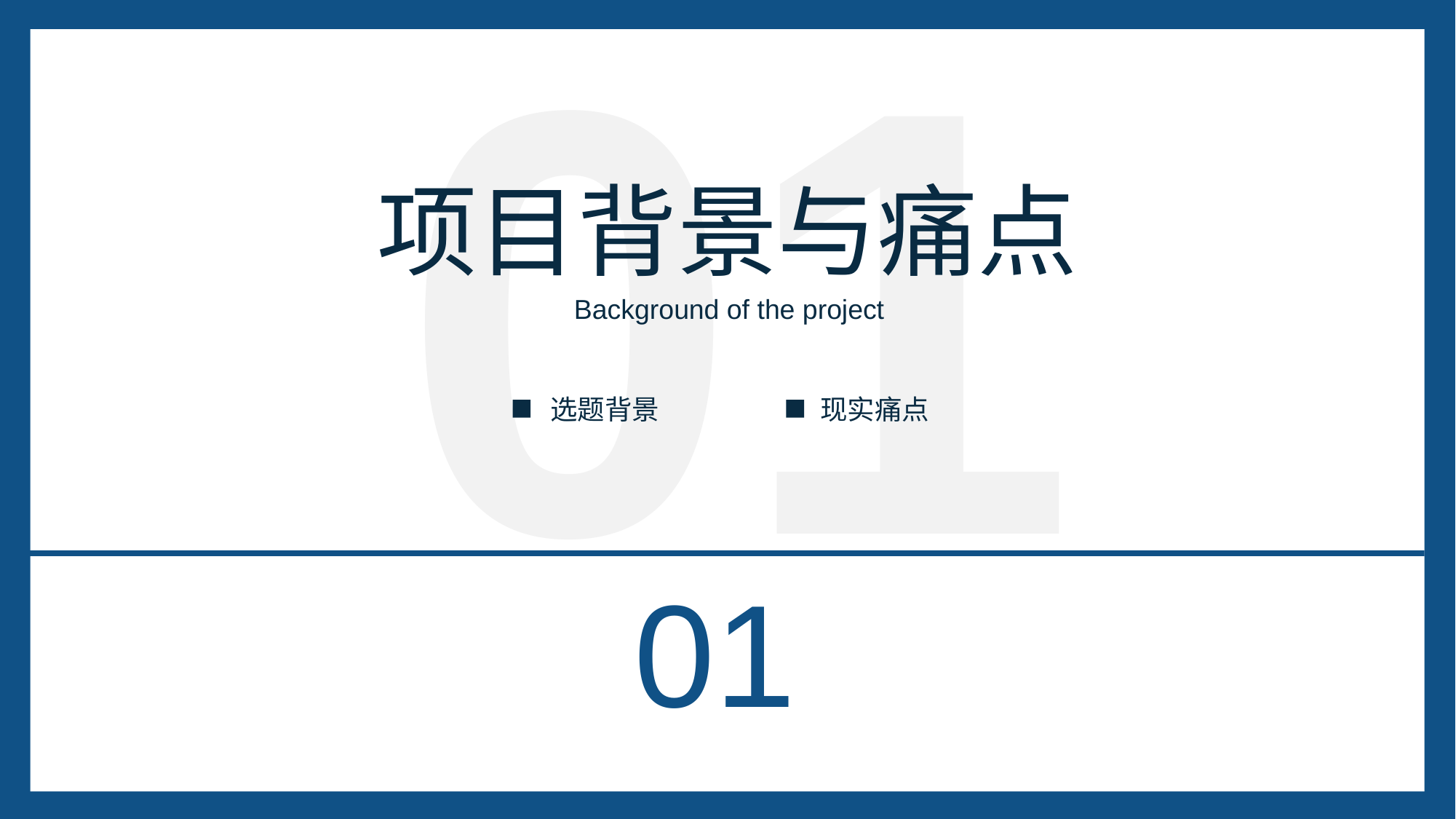

01

项目背景与痛点
Background of the project
现实痛点

选题背景

01